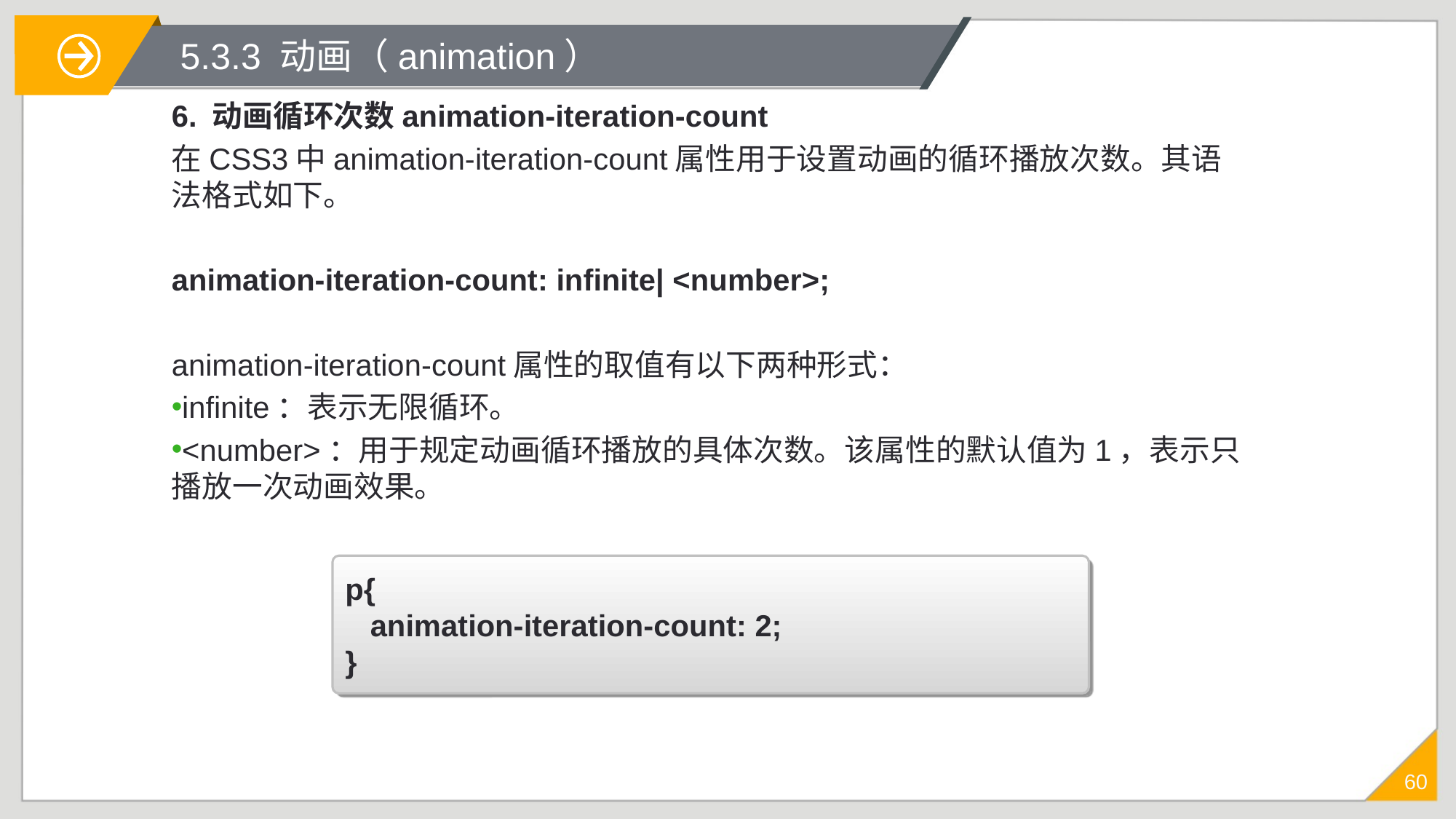

# 5.3.3 动画（animation）
6. 动画循环次数animation-iteration-count
在CSS3中animation-iteration-count属性用于设置动画的循环播放次数。其语法格式如下。

animation-iteration-count: infinite| <number>;

animation-iteration-count属性的取值有以下两种形式：
infinite：表示无限循环。
<number>：用于规定动画循环播放的具体次数。该属性的默认值为1，表示只播放一次动画效果。

p{
   animation-iteration-count: 2;
}